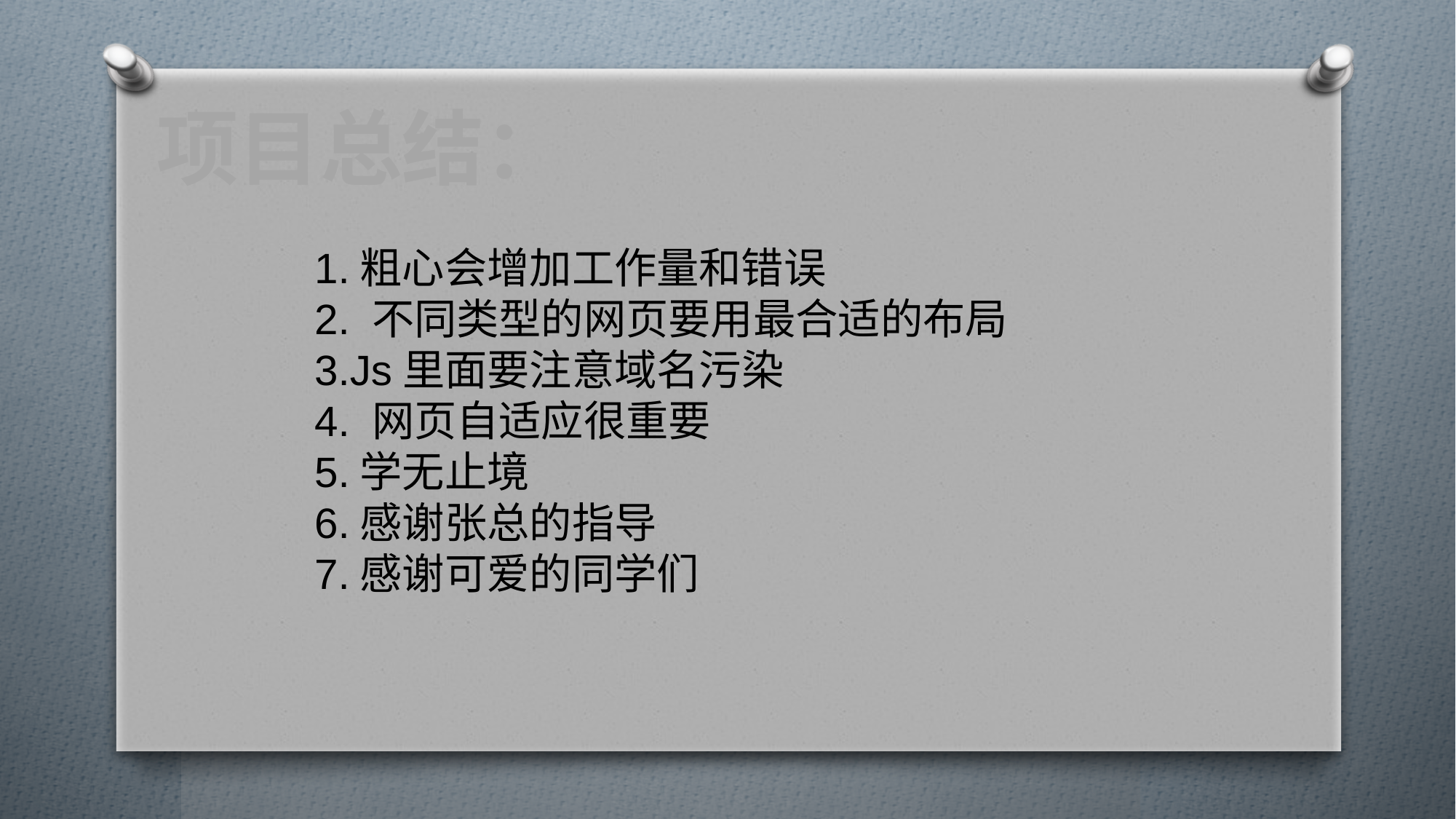

项目总结：

1.粗心会增加工作量和错误
2. 不同类型的网页要用最合适的布局
3.Js里面要注意域名污染
4. 网页自适应很重要
5.学无止境
6.感谢张总的指导
7.感谢可爱的同学们